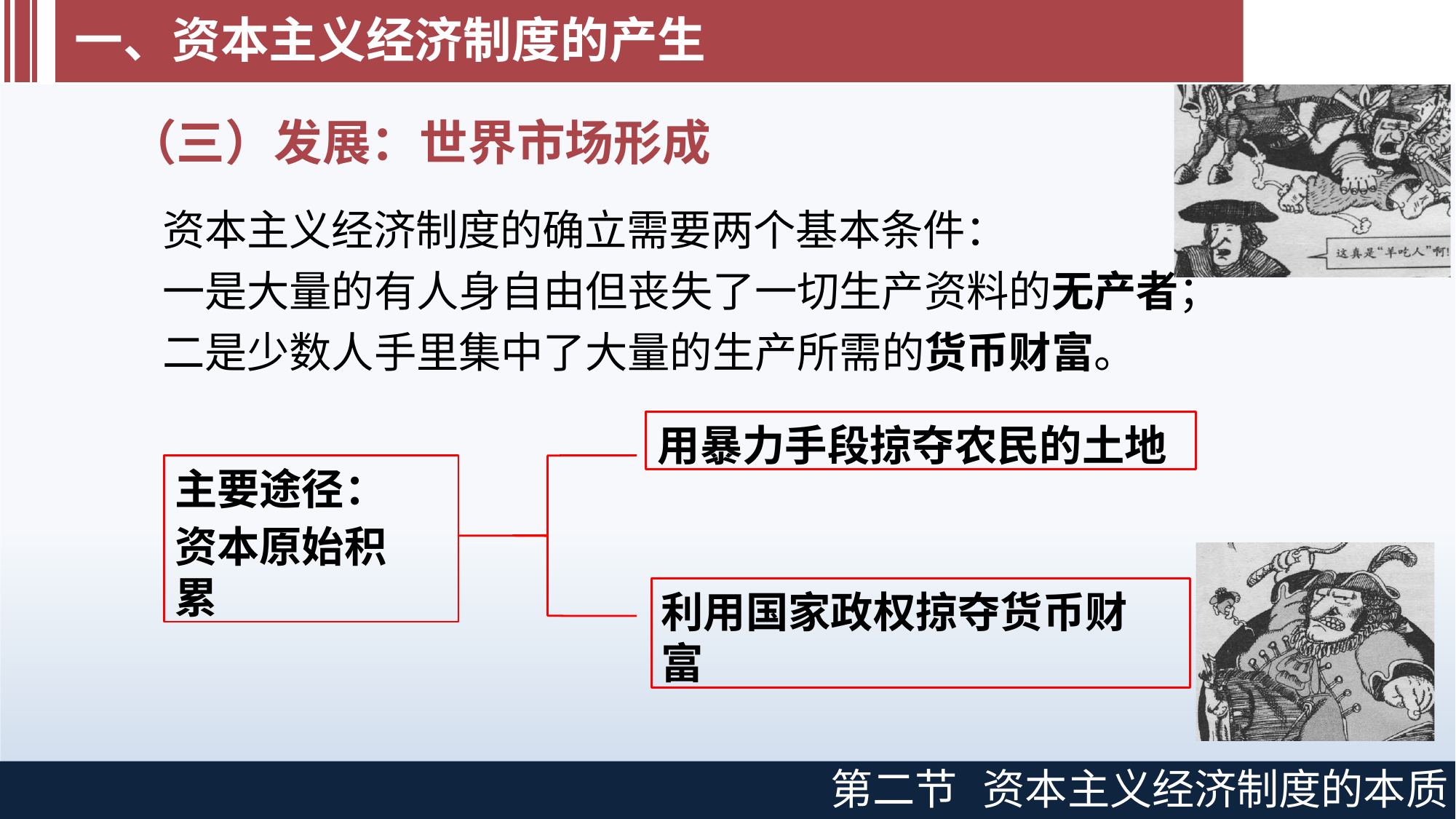

# 一、资本主义经济制度的产生

（三）发展：世界市场形成
资本主义经济制度的确立需要两个基本条件：
一是大量的有人身自由但丧失了一切生产资料的无产者； 二是少数人手里集中了大量的生产所需的货币财富。
用暴力手段掠夺农民的土地

主要途径：
资本原始积累

利用国家政权掠夺货币财富
第二节
资本主义经济制度的本质